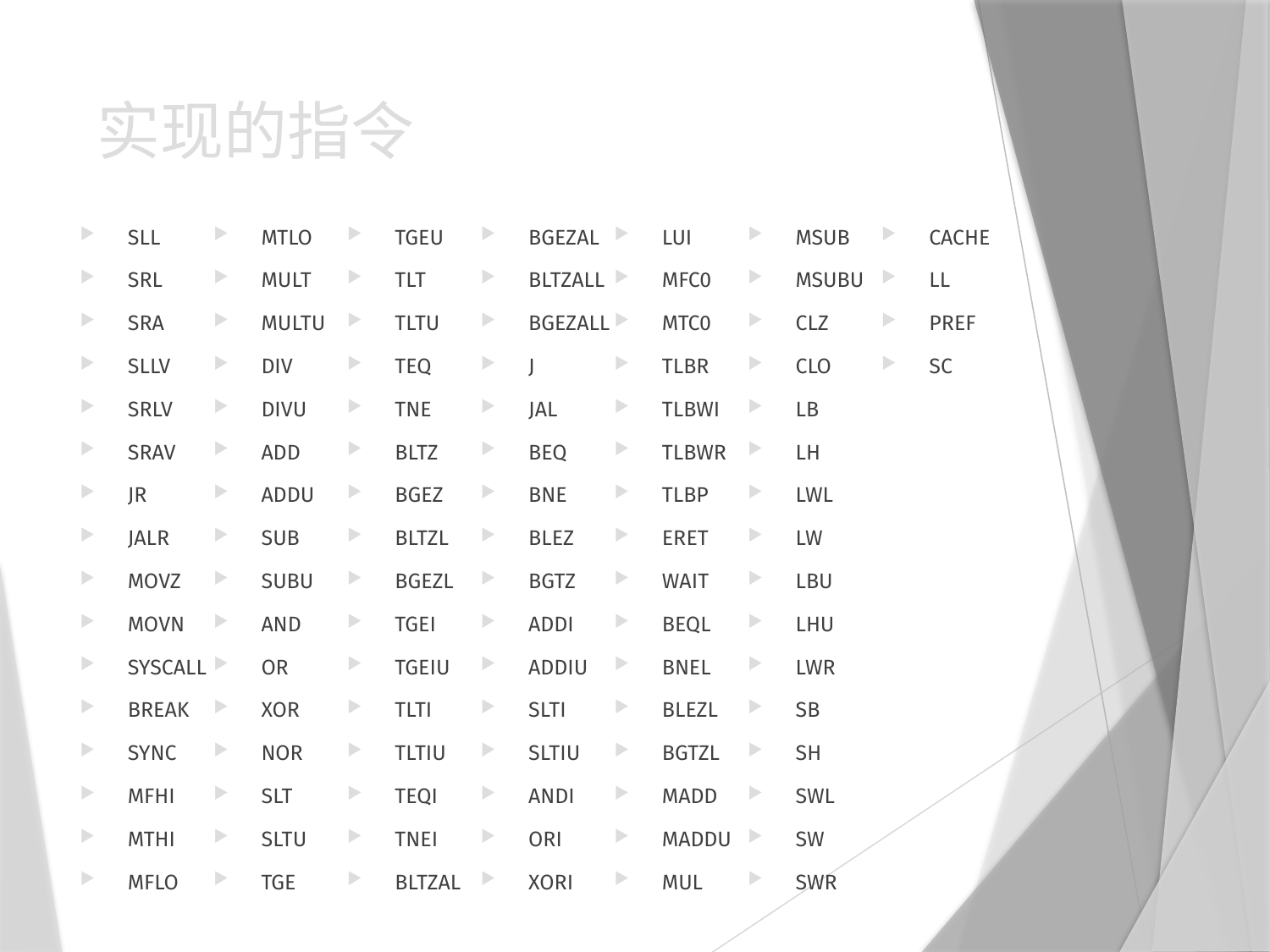

# 实现的指令
SLL
SRL
SRA
SLLV
SRLV
SRAV
JR
JALR
MOVZ
MOVN
SYSCALL
BREAK
SYNC
MFHI
MTHI
MFLO
MTLO
MULT
MULTU
DIV
DIVU
ADD
ADDU
SUB
SUBU
AND
OR
XOR
NOR
SLT
SLTU
TGE
TGEU
TLT
TLTU
TEQ
TNE
BLTZ
BGEZ
BLTZL
BGEZL
TGEI
TGEIU
TLTI
TLTIU
TEQI
TNEI
BLTZAL
BGEZAL
BLTZALL
BGEZALL
J
JAL
BEQ
BNE
BLEZ
BGTZ
ADDI
ADDIU
SLTI
SLTIU
ANDI
ORI
XORI
LUI
MFC0
MTC0
TLBR
TLBWI
TLBWR
TLBP
ERET
WAIT
BEQL
BNEL
BLEZL
BGTZL
MADD
MADDU
MUL
MSUB
MSUBU
CLZ
CLO
LB
LH
LWL
LW
LBU
LHU
LWR
SB
SH
SWL
SW
SWR
CACHE
LL
PREF
SC